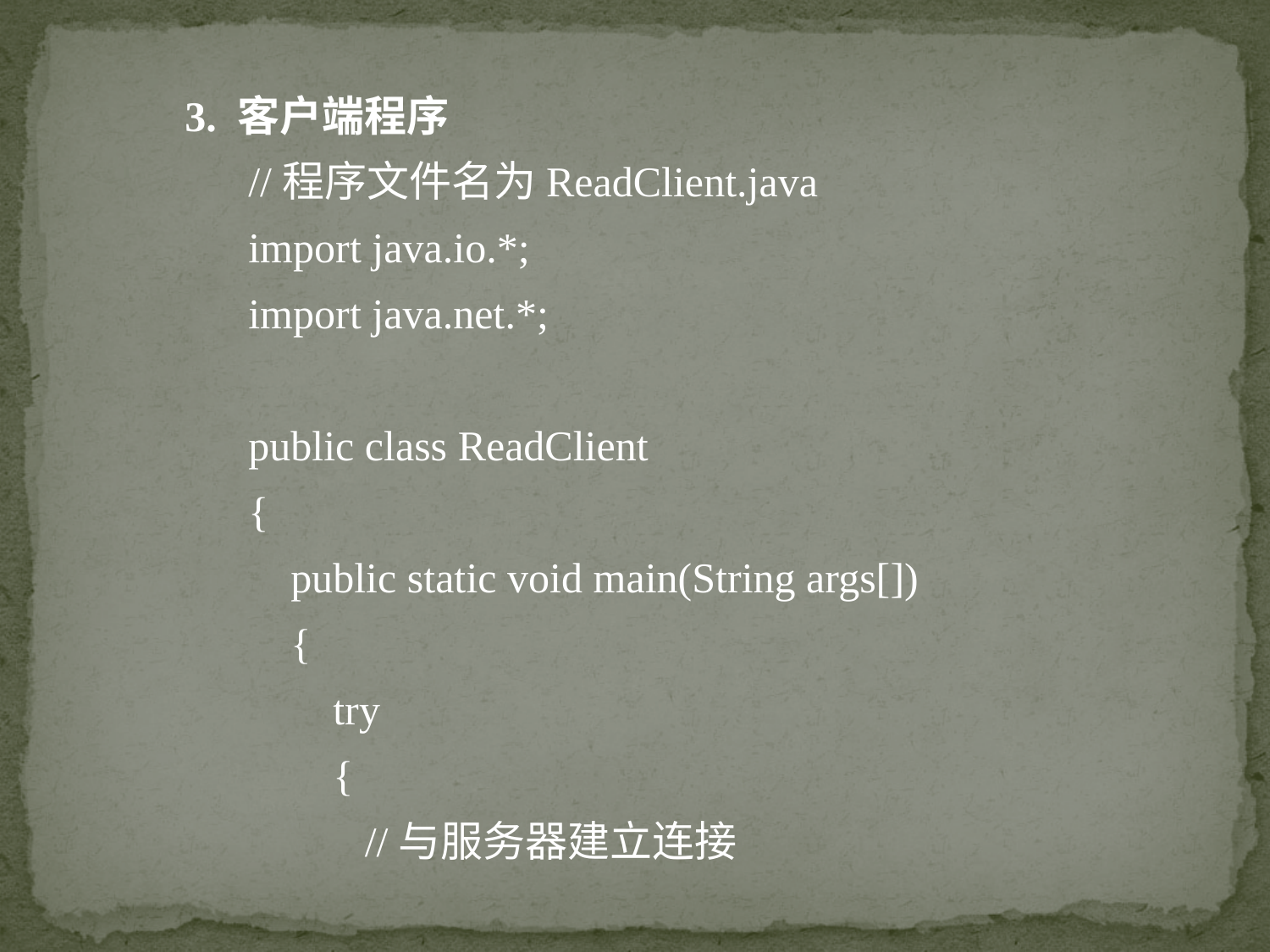

3. 客户端程序
//程序文件名为ReadClient.java
import java.io.*;
import java.net.*;

public class ReadClient
{
    public static void main(String args[])
    {
        try
        {
           //与服务器建立连接